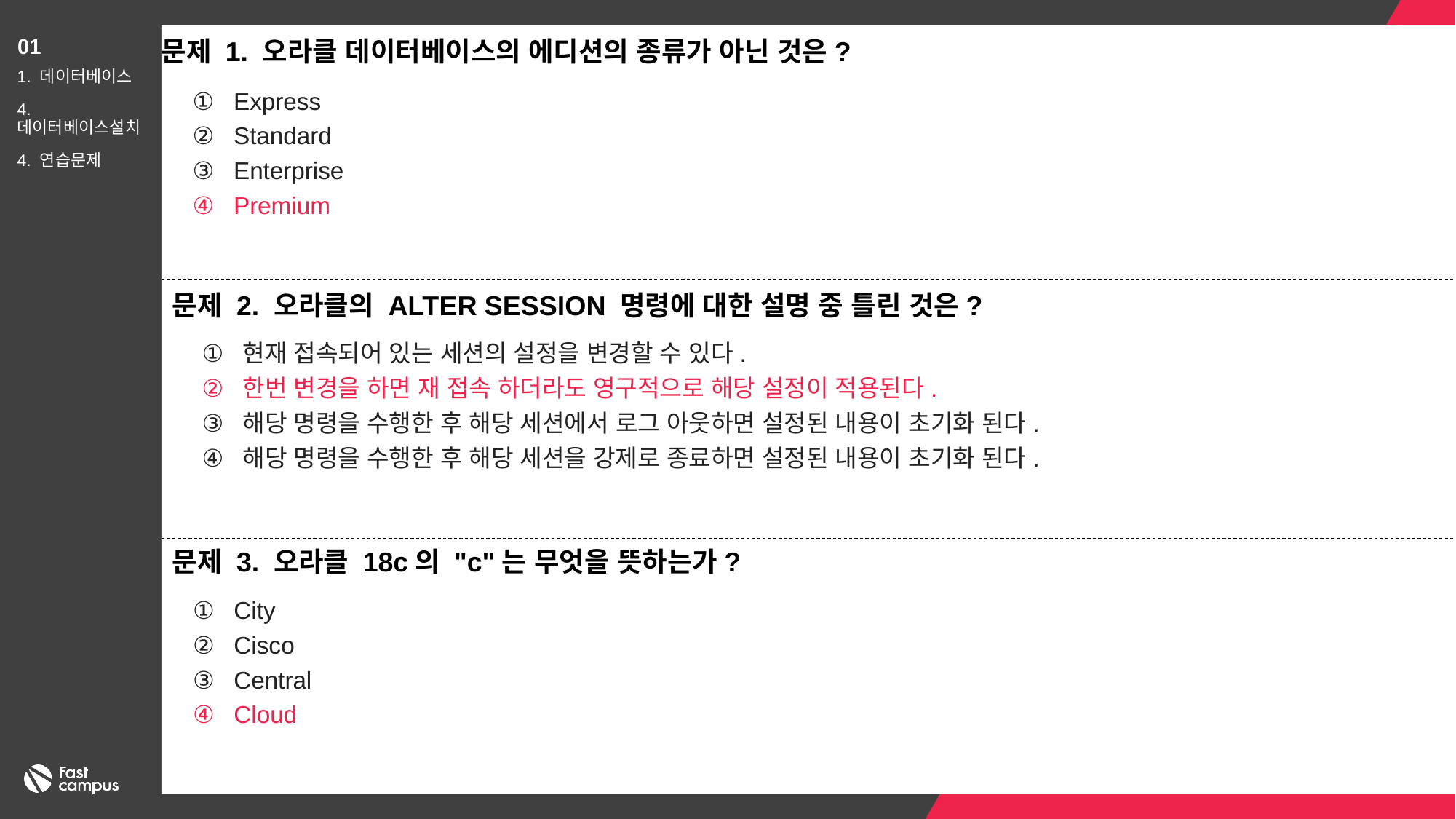

문제 1. 오라클 데이터베이스의 에디션의 종류가 아닌 것은?
01
1. 데이터베이스
4. 데이터베이스설치
4. 연습문제
Express
Standard
Enterprise
Premium
문제 2. 오라클의 ALTER SESSION 명령에 대한 설명 중 틀린 것은?
현재 접속되어 있는 세션의 설정을 변경할 수 있다.
한번 변경을 하면 재 접속 하더라도 영구적으로 해당 설정이 적용된다.
해당 명령을 수행한 후 해당 세션에서 로그 아웃하면 설정된 내용이 초기화 된다.
해당 명령을 수행한 후 해당 세션을 강제로 종료하면 설정된 내용이 초기화 된다.
문제 3. 오라클 18c의 "c"는 무엇을 뜻하는가?
City
Cisco
Central
Cloud